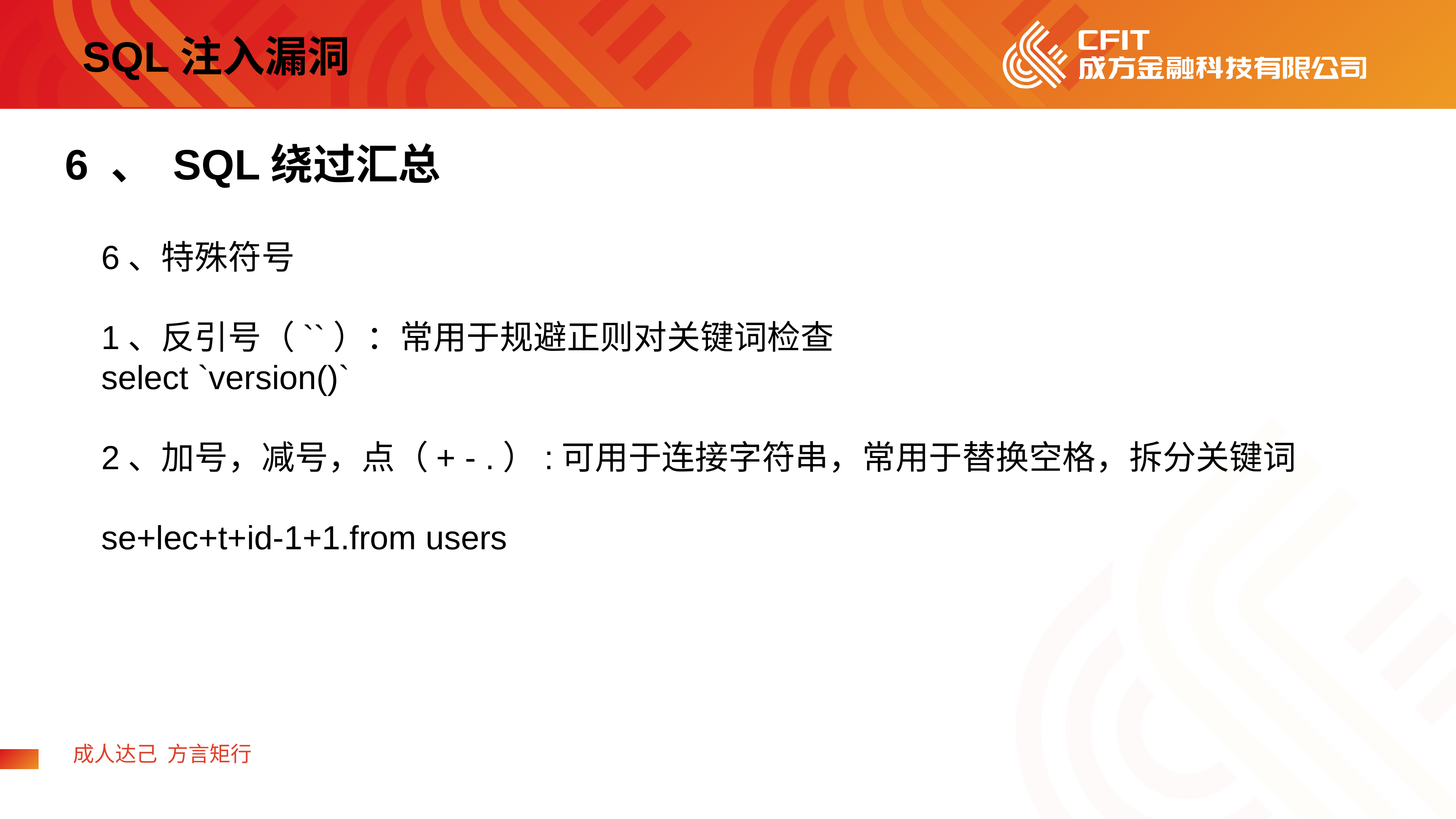

SQL注入漏洞
6 、 SQL绕过汇总
6、特殊符号

1、反引号（``）：常用于规避正则对关键词检查
select `version()`

2、加号，减号，点（+ - .）:可用于连接字符串，常用于替换空格，拆分关键词

se+lec+t+id-1+1.from users